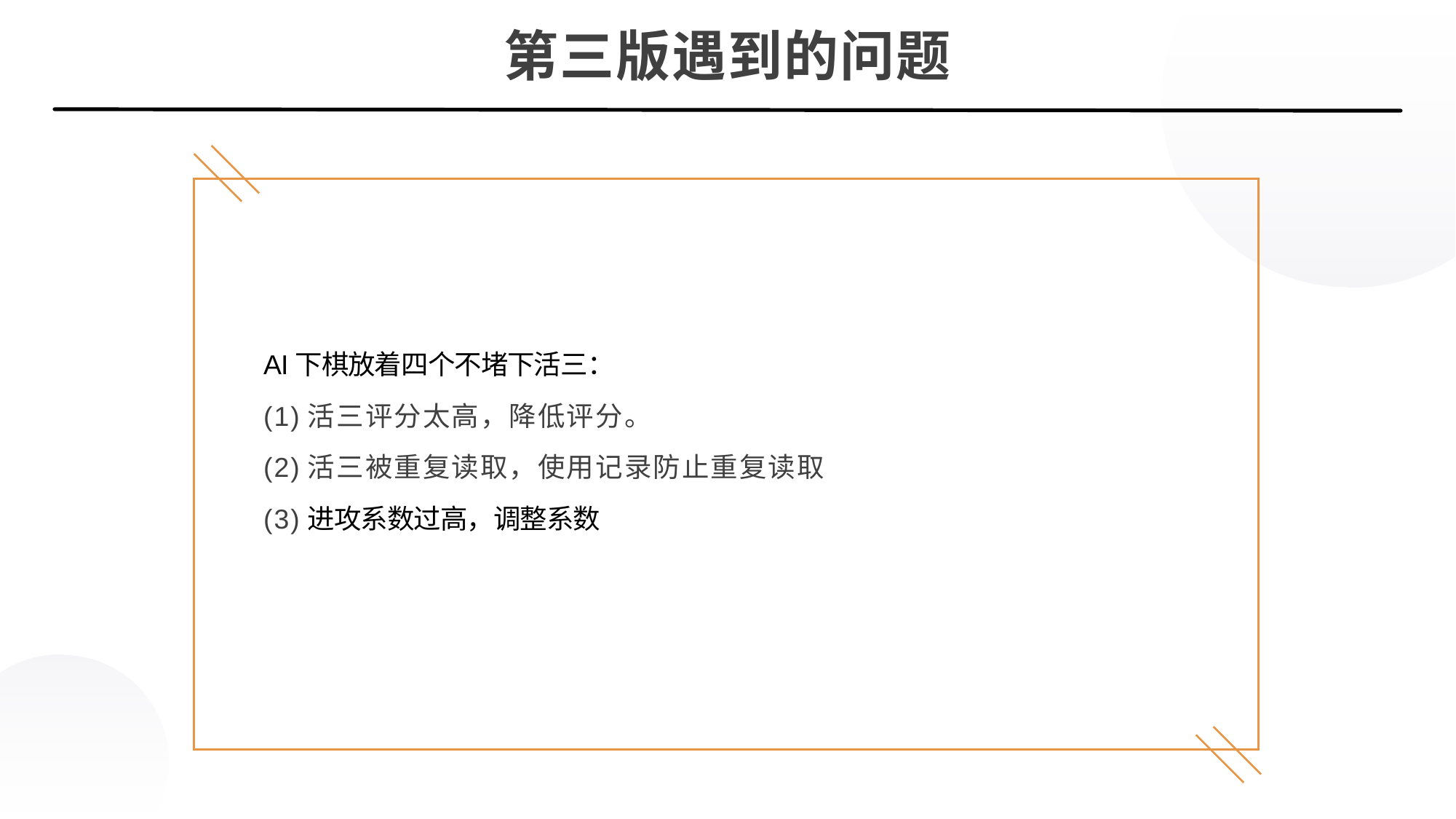

第三版遇到的问题

AI下棋放着四个不堵下活三：
(1)活三评分太高，降低评分。
(2)活三被重复读取，使用记录防止重复读取
(3)进攻系数过高，调整系数